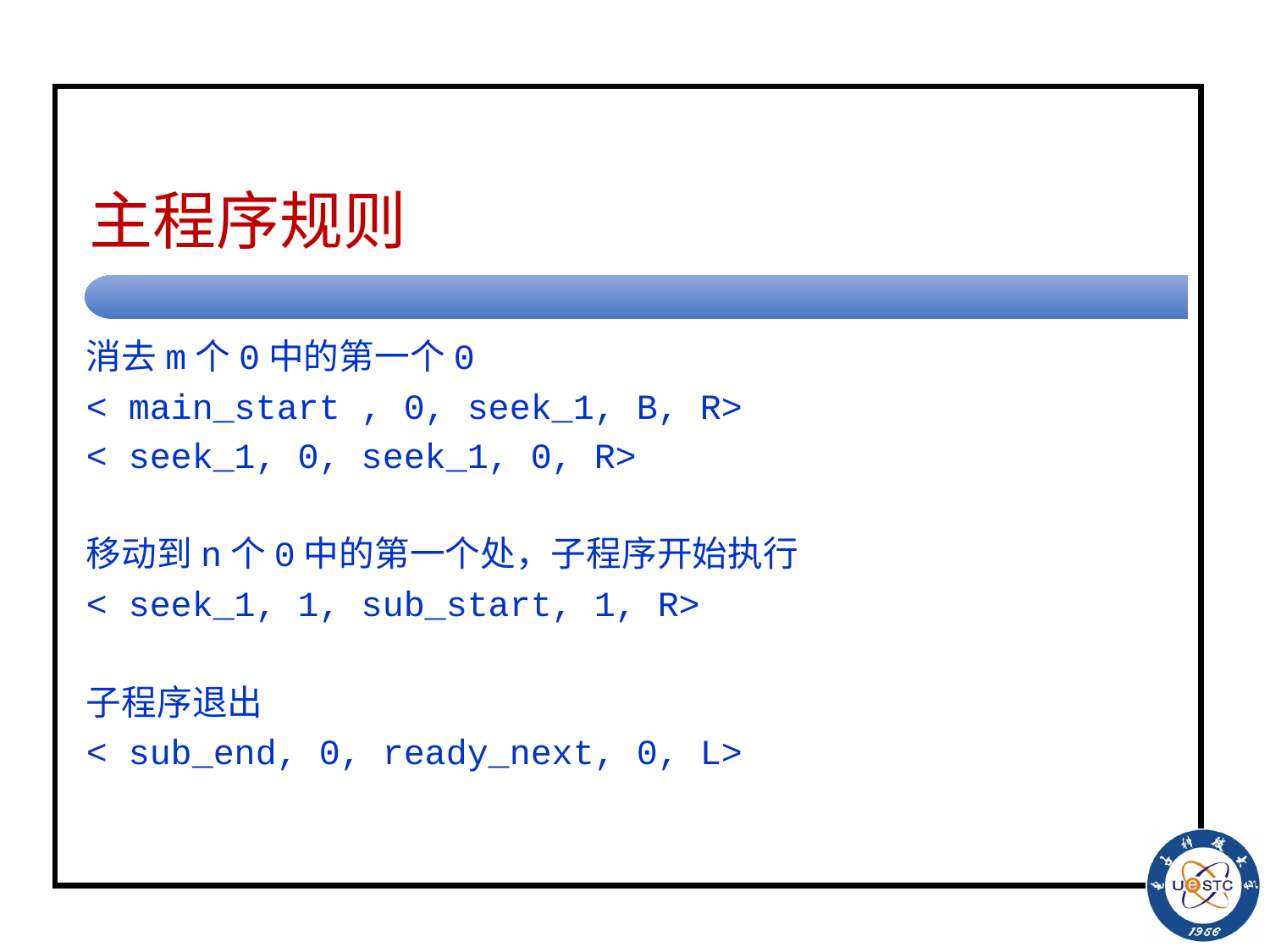

# 主程序规则
消去m个0中的第一个0
< main_start , 0, seek_1, B, R>
< seek_1, 0, seek_1, 0, R>

移动到n个0中的第一个处，子程序开始执行
< seek_1, 1, sub_start, 1, R>

子程序退出
< sub_end, 0, ready_next, 0, L>